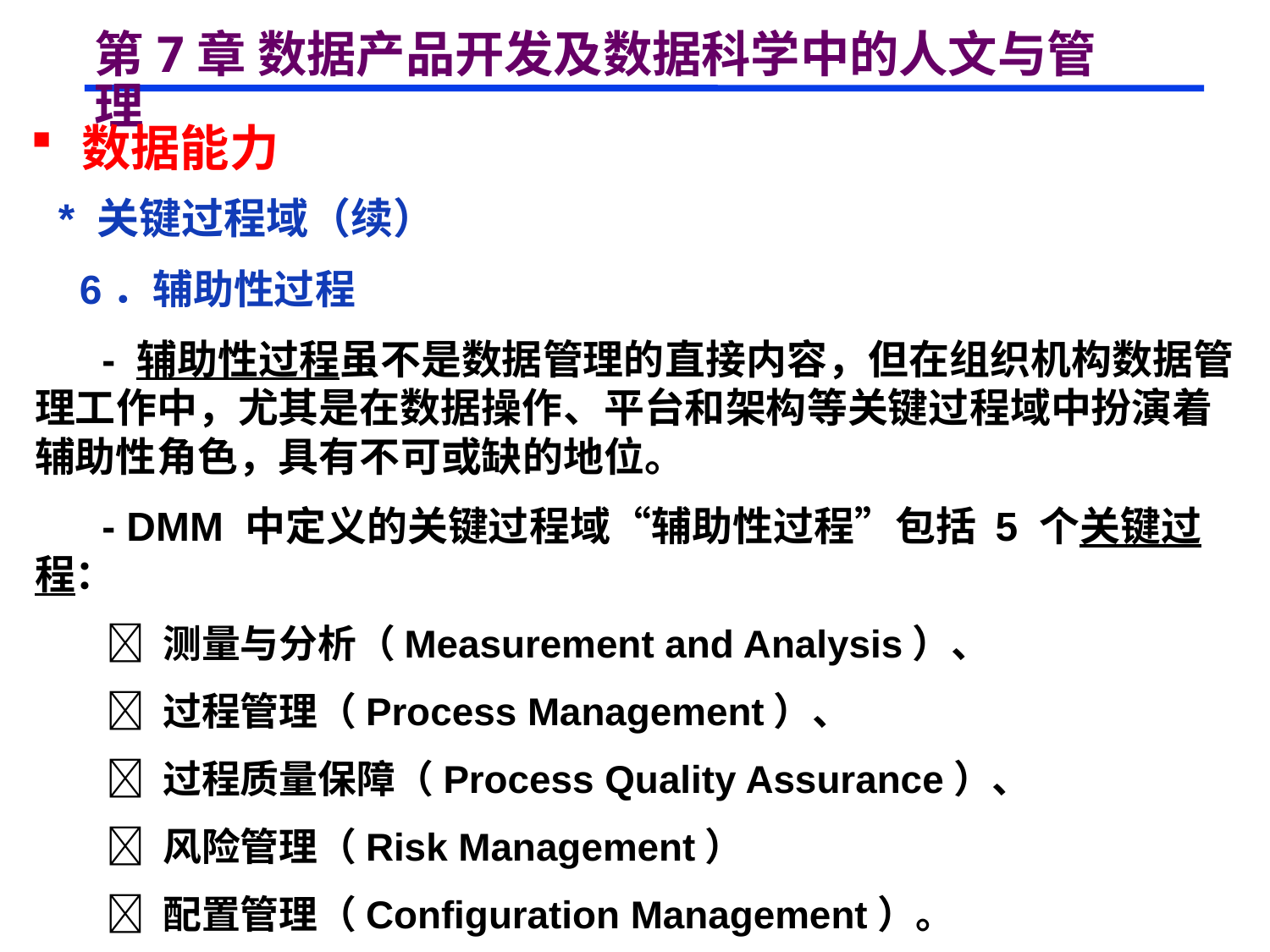

# 第7章 数据产品开发及数据科学中的人文与管理
 数据能力
  * 关键过程域（续）
    6．辅助性过程
      - 辅助性过程虽不是数据管理的直接内容，但在组织机构数据管理工作中，尤其是在数据操作、平台和架构等关键过程域中扮演着辅助性角色，具有不可或缺的地位。
      - DMM 中定义的关键过程域“辅助性过程”包括 5 个关键过程：
        • 测量与分析（Measurement and Analysis）、
        • 过程管理（Process Management）、
        • 过程质量保障（Process Quality Assurance）、
        • 风险管理（Risk Management）
        • 配置管理（Configuration Management）。